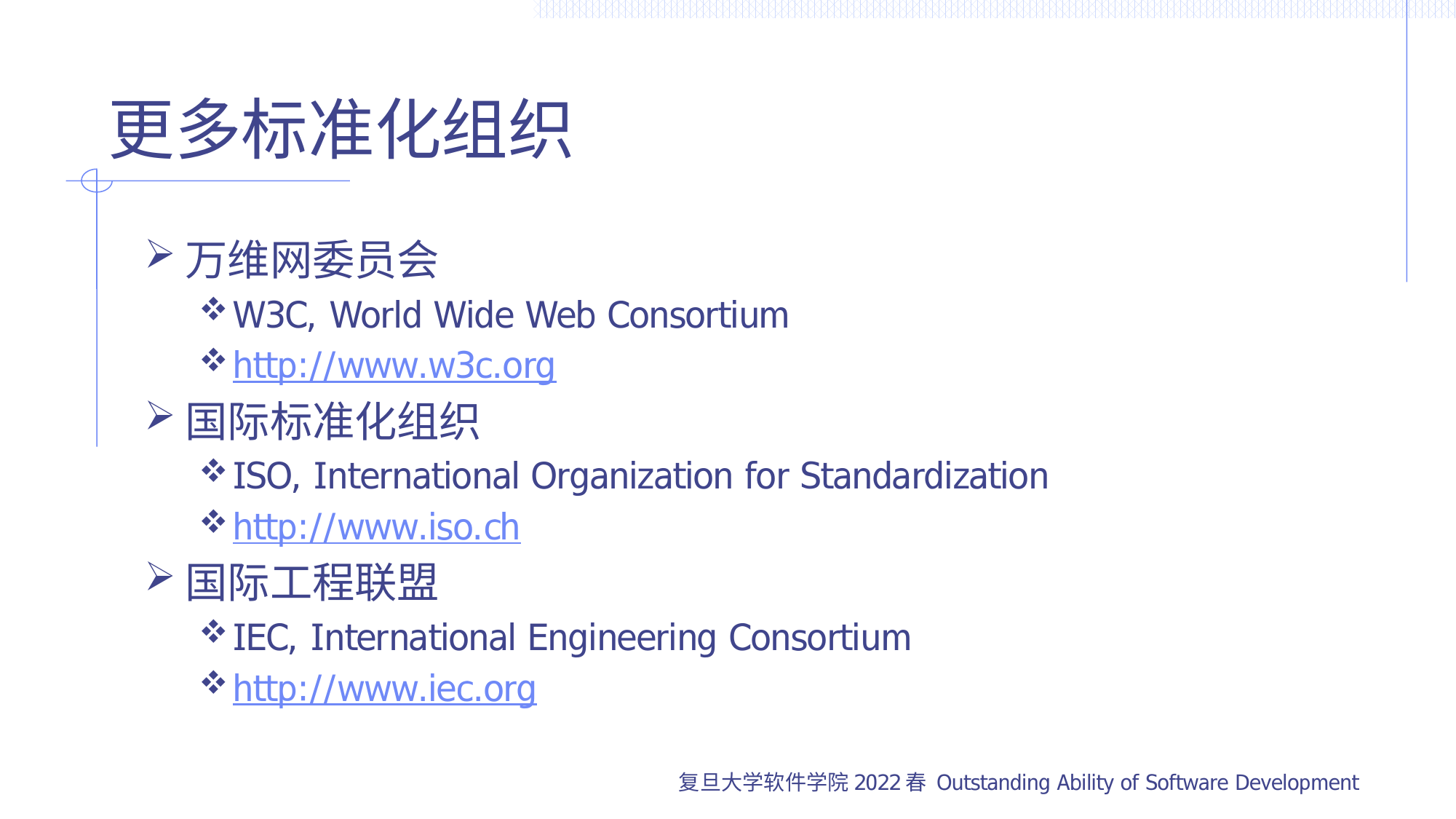

# 更多标准化组织
万维网委员会
W3C, World Wide Web Consortium
http://www.w3c.org
国际标准化组织
ISO, International Organization for Standardization
http://www.iso.ch
国际工程联盟
IEC, International Engineering Consortium
http://www.iec.org